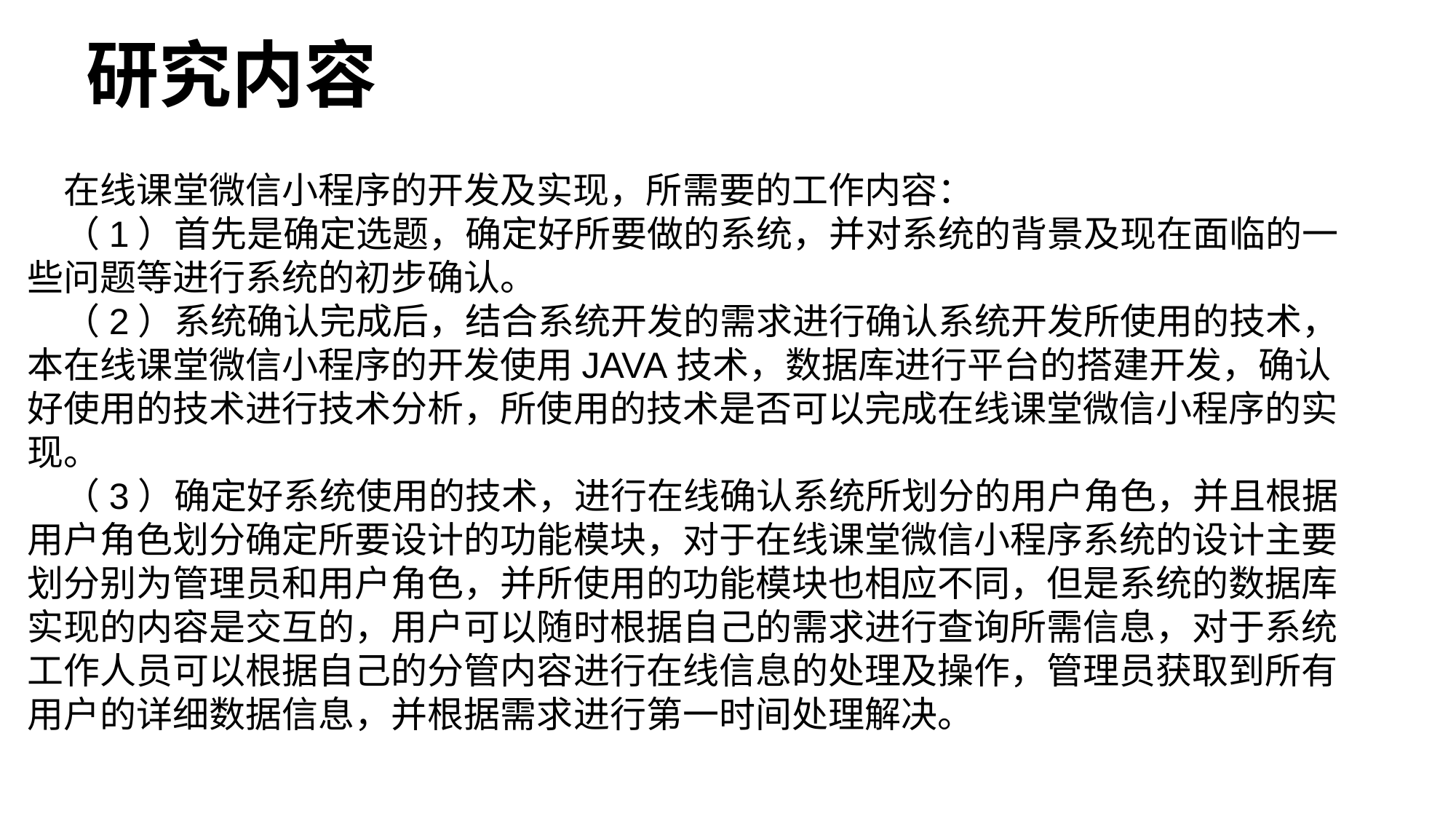

研究内容
在线课堂微信小程序的开发及实现，所需要的工作内容：
（1）首先是确定选题，确定好所要做的系统，并对系统的背景及现在面临的一些问题等进行系统的初步确认。
（2）系统确认完成后，结合系统开发的需求进行确认系统开发所使用的技术，本在线课堂微信小程序的开发使用JAVA技术，数据库进行平台的搭建开发，确认好使用的技术进行技术分析，所使用的技术是否可以完成在线课堂微信小程序的实现。
（3）确定好系统使用的技术，进行在线确认系统所划分的用户角色，并且根据用户角色划分确定所要设计的功能模块，对于在线课堂微信小程序系统的设计主要划分别为管理员和用户角色，并所使用的功能模块也相应不同，但是系统的数据库实现的内容是交互的，用户可以随时根据自己的需求进行查询所需信息，对于系统工作人员可以根据自己的分管内容进行在线信息的处理及操作，管理员获取到所有用户的详细数据信息，并根据需求进行第一时间处理解决。